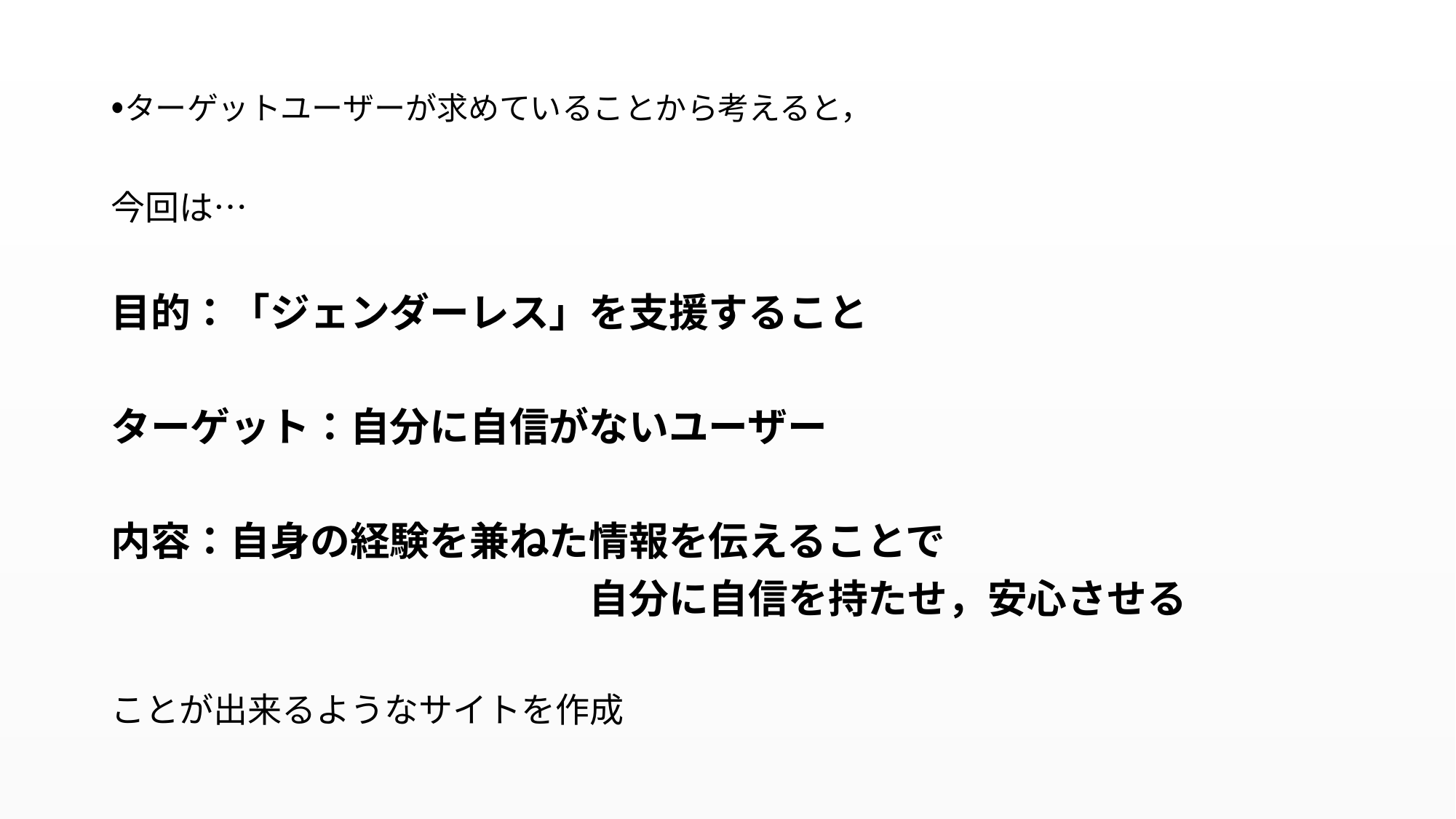

・ターゲットユーザーが求めていることから考えると，

今回は…

目的：「ジェンダーレス」を支援すること

ターゲット：自分に自信がないユーザー

内容：自身の経験を兼ねた情報を伝えることで
　　　　　　　　　　　　自分に自信を持たせ，安心させる

ことが出来るようなサイトを作成